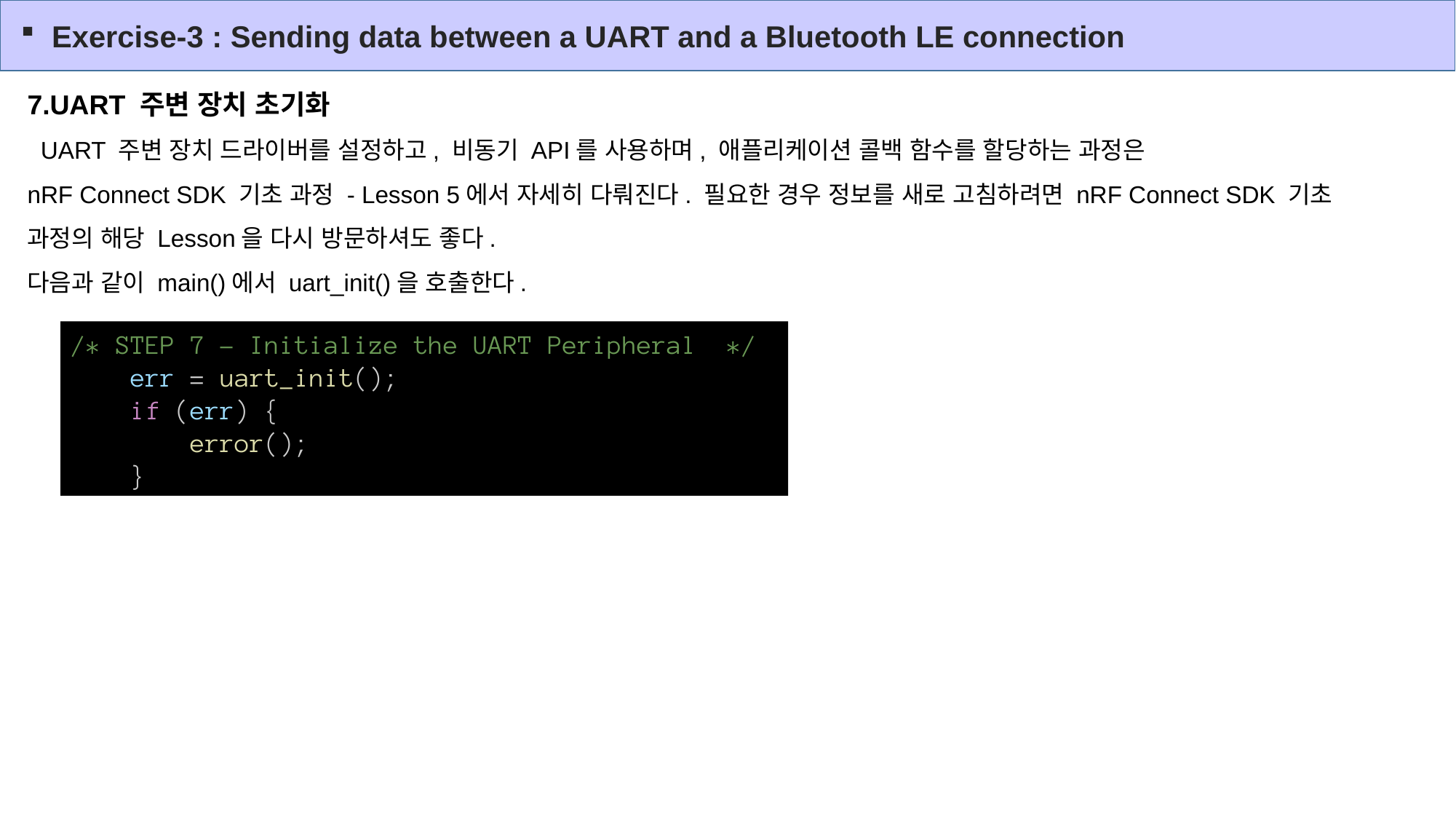

Exercise-3 : Sending data between a UART and a Bluetooth LE connection
UART 주변 장치 초기화
  UART 주변 장치 드라이버를 설정하고, 비동기 API를 사용하며, 애플리케이션 콜백 함수를 할당하는 과정은
nRF Connect SDK 기초 과정 - Lesson 5에서 자세히 다뤄진다. 필요한 경우 정보를 새로 고침하려면 nRF Connect SDK 기초 과정의 해당 Lesson을 다시 방문하셔도 좋다.
다음과 같이 main()에서 uart_init()을 호출한다.
/* STEP 7 - Initialize the UART Peripheral  */
    err = uart_init();
    if (err) {
        error();
    }